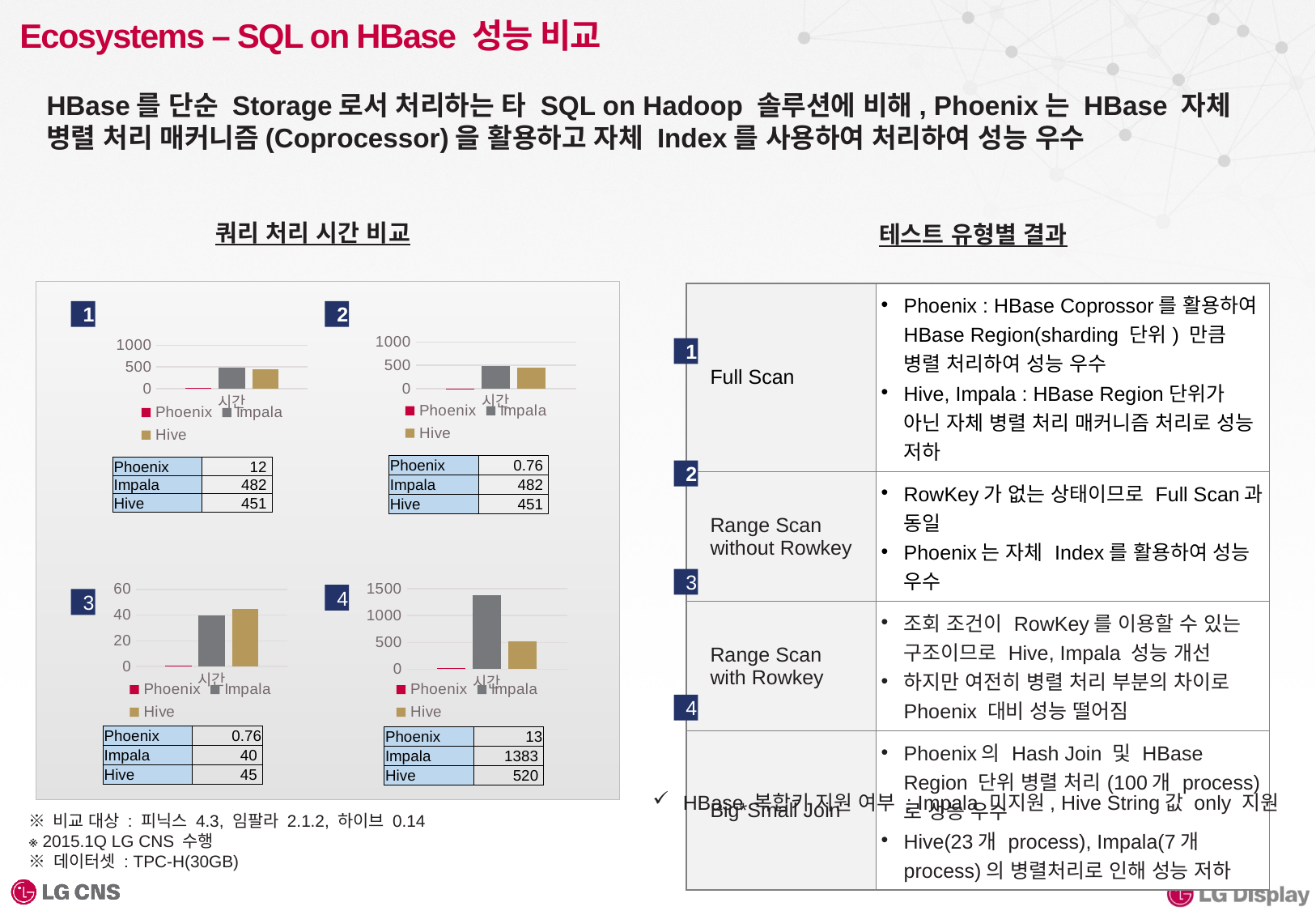

# Ecosystems – SQL on HBase 성능 비교
HBase를 단순 Storage로서 처리하는 타 SQL on Hadoop 솔루션에 비해, Phoenix는 HBase 자체 병렬 처리 매커니즘(Coprocessor)을 활용하고 자체 Index를 사용하여 처리하여 성능 우수
쿼리 처리 시간 비교
테스트 유형별 결과

| Full Scan | Phoenix : HBase Coprossor를 활용하여 HBase Region(sharding 단위) 만큼 병렬 처리하여 성능 우수 Hive, Impala : HBase Region단위가 아닌 자체 병렬 처리 매커니즘 처리로 성능 저하 |
| --- | --- |
| Range Scan without Rowkey | RowKey가 없는 상태이므로 Full Scan과 동일 Phoenix는 자체 Index를 활용하여 성능 우수 |
| Range Scan with Rowkey | 조회 조건이 RowKey를 이용할 수 있는 구조이므로 Hive, Impala 성능 개선 하지만 여전히 병렬 처리 부분의 차이로 Phoenix 대비 성능 떨어짐 |
| Big\*Small Join | Phoenix의 Hash Join 및 HBase Region 단위 병렬 처리(100개 process)로 성능 우수 Hive(23개 process), Impala(7개 process)의 병렬처리로 인해 성능 저하 |
1
2

### Chart

| Category | Phoenix | Impala | Hive |
|---|---|---|---|
| 시간 | 0.76 | 482.0 | 451.0 |

### Chart

| Category | Phoenix | Impala | Hive |
|---|---|---|---|
| 시간 | 12.0 | 482.0 | 451.0 |
1
| Phoenix | 0.76 |
| --- | --- |
| Impala | 482 |
| Hive | 451 |
| Phoenix | 12 |
| --- | --- |
| Impala | 482 |
| Hive | 451 |
2
3

### Chart

| Category | Phoenix | Impala | Hive |
|---|---|---|---|
| 시간 | 13.0 | 1383.0 | 520.0 |

### Chart

| Category | Phoenix | Impala | Hive |
|---|---|---|---|
| 시간 | 0.76 | 40.0 | 45.0 |
4
3
4
| Phoenix | 0.76 |
| --- | --- |
| Impala | 40 |
| Hive | 45 |
| Phoenix | 13 |
| --- | --- |
| Impala | 1383 |
| Hive | 520 |
HBase 복합키 지원 여부 : Impala 미지원, Hive String값 only 지원
※ 비교 대상 : 피닉스 4.3, 임팔라 2.1.2, 하이브 0.14
※ 2015.1Q LG CNS 수행
※ 데이터셋 : TPC-H(30GB)